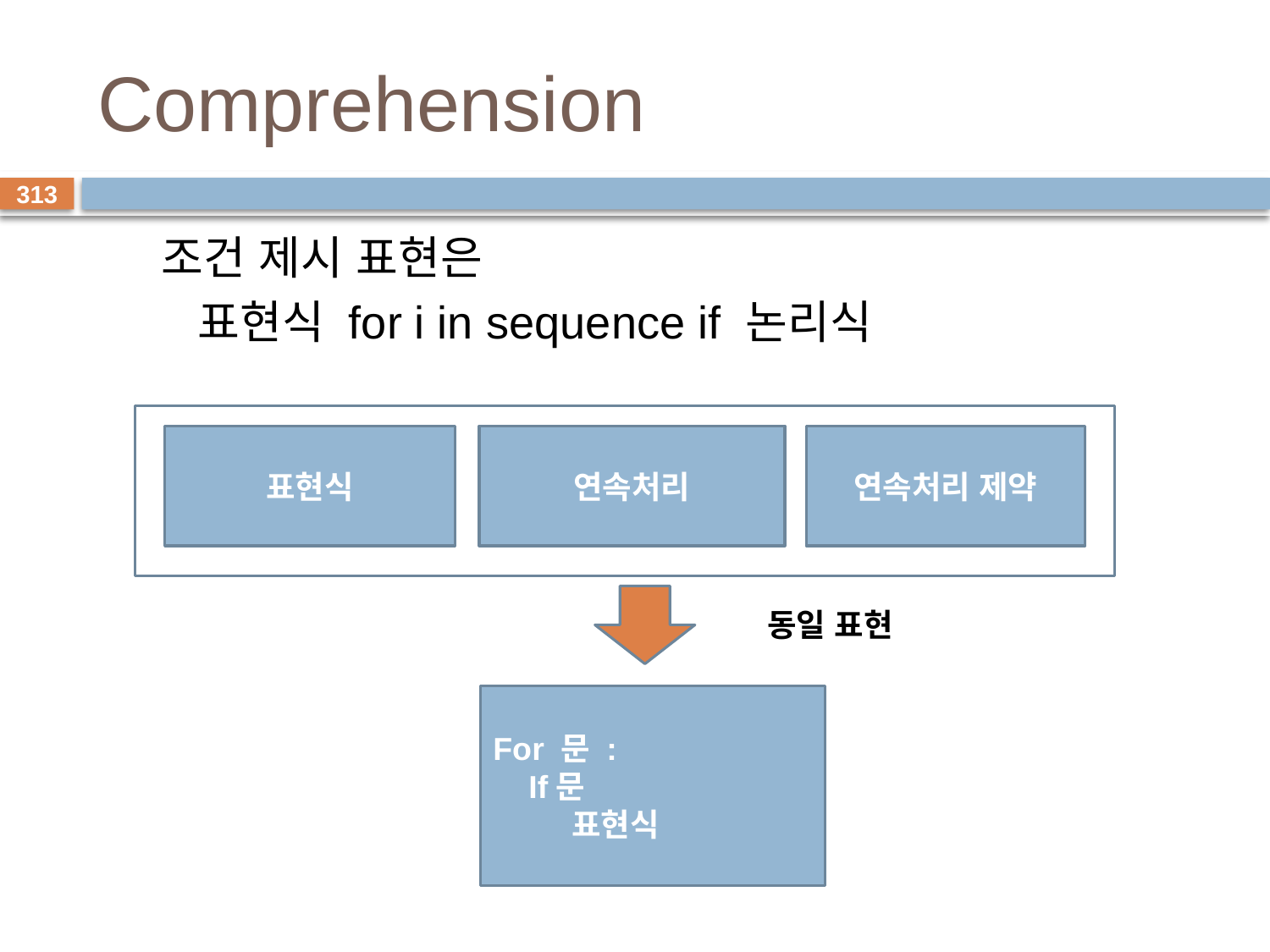

# Comprehension
313
조건 제시 표현은
  표현식 for i in sequence if 논리식

표현식
연속처리
연속처리 제약

동일 표현
For 문 :
    If문
        표현식